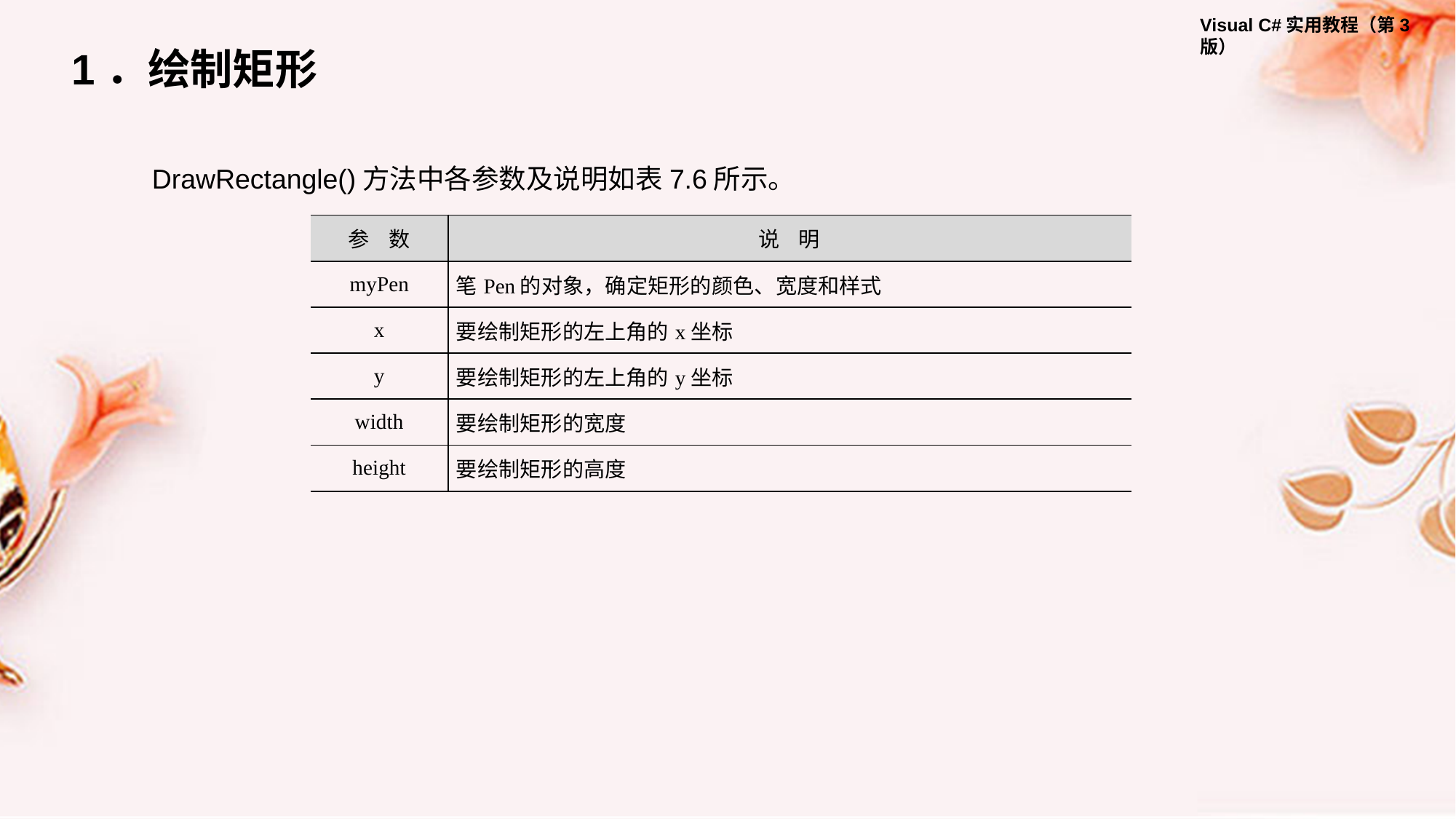

1．绘制矩形
DrawRectangle()方法中各参数及说明如表7.6所示。
| 参 数 | 说 明 |
| --- | --- |
| myPen | 笔Pen的对象，确定矩形的颜色、宽度和样式 |
| x | 要绘制矩形的左上角的x坐标 |
| y | 要绘制矩形的左上角的y坐标 |
| width | 要绘制矩形的宽度 |
| height | 要绘制矩形的高度 |